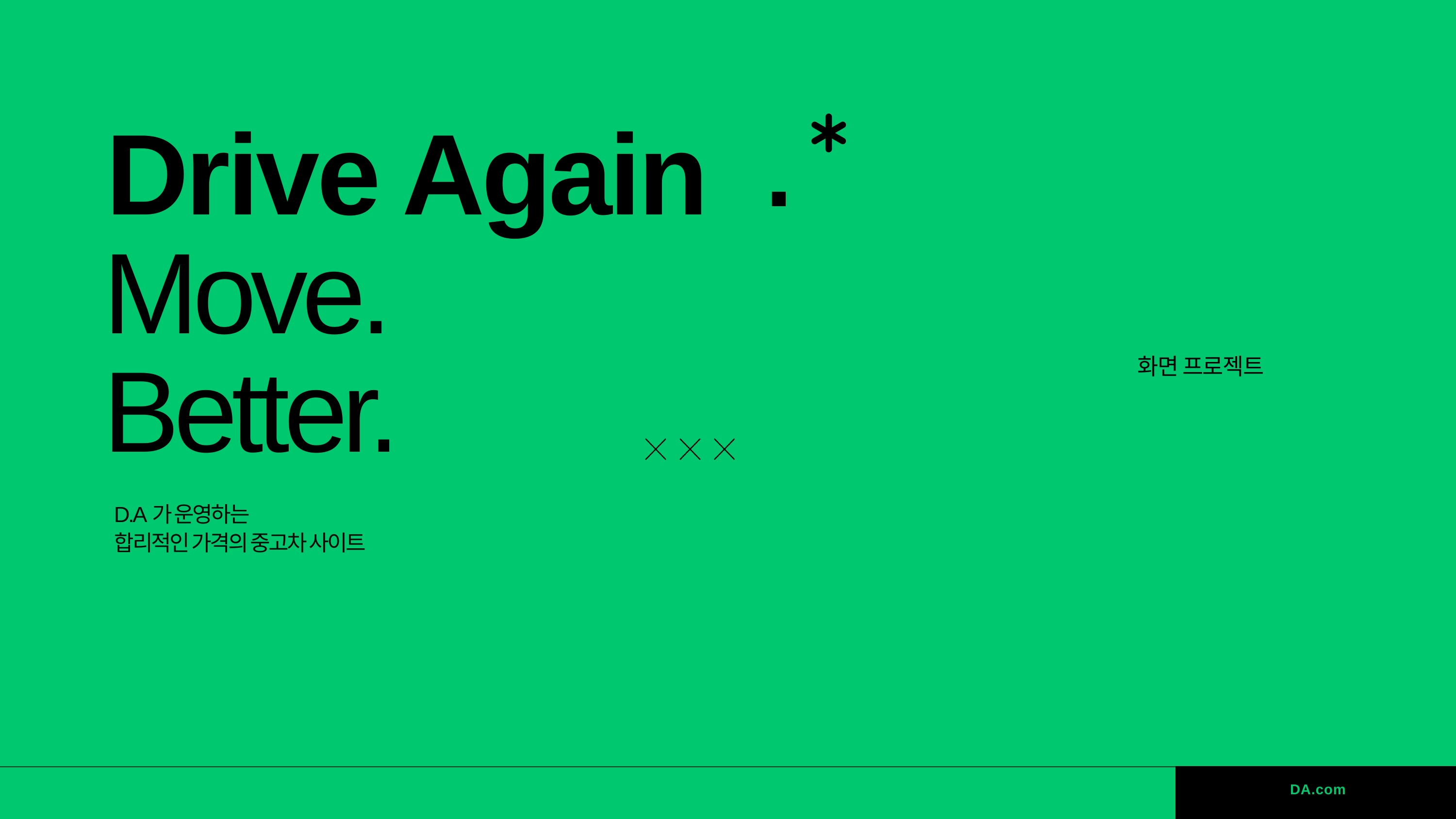

Drive Again
.

Move.
Better.
화면 프로젝트

D.A가 운영하는
합리적인 가격의 중고차 사이트

DA.com